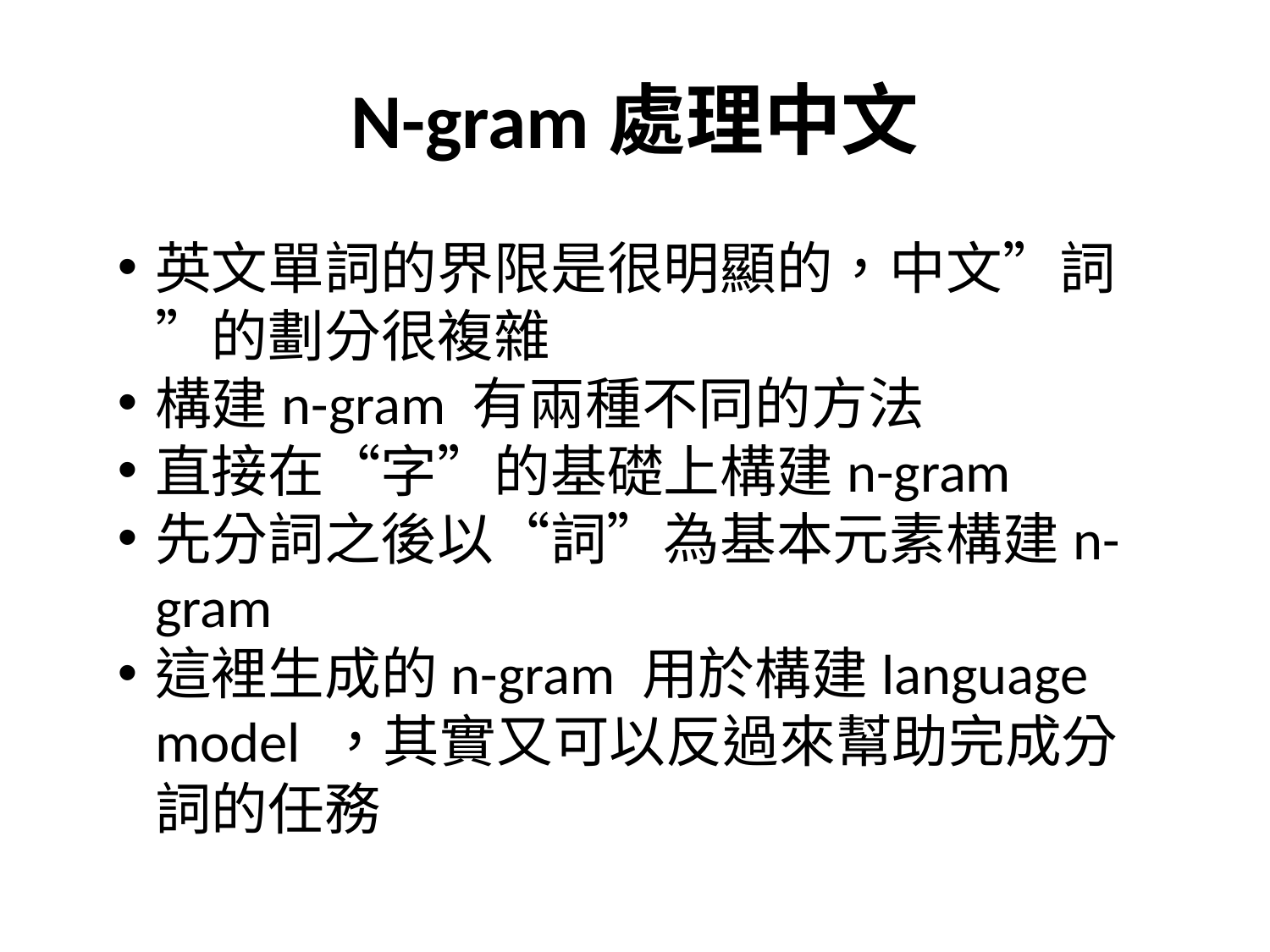

# N-gram處理中文
英文單詞的界限是很明顯的，中文”詞”的劃分很複雜
構建n-gram 有兩種不同的方法
直接在“字”的基礎上構建n-gram
先分詞之後以“詞”為基本元素構建n-gram
這裡生成的n-gram 用於構建language model ，其實又可以反過來幫助完成分詞的任務